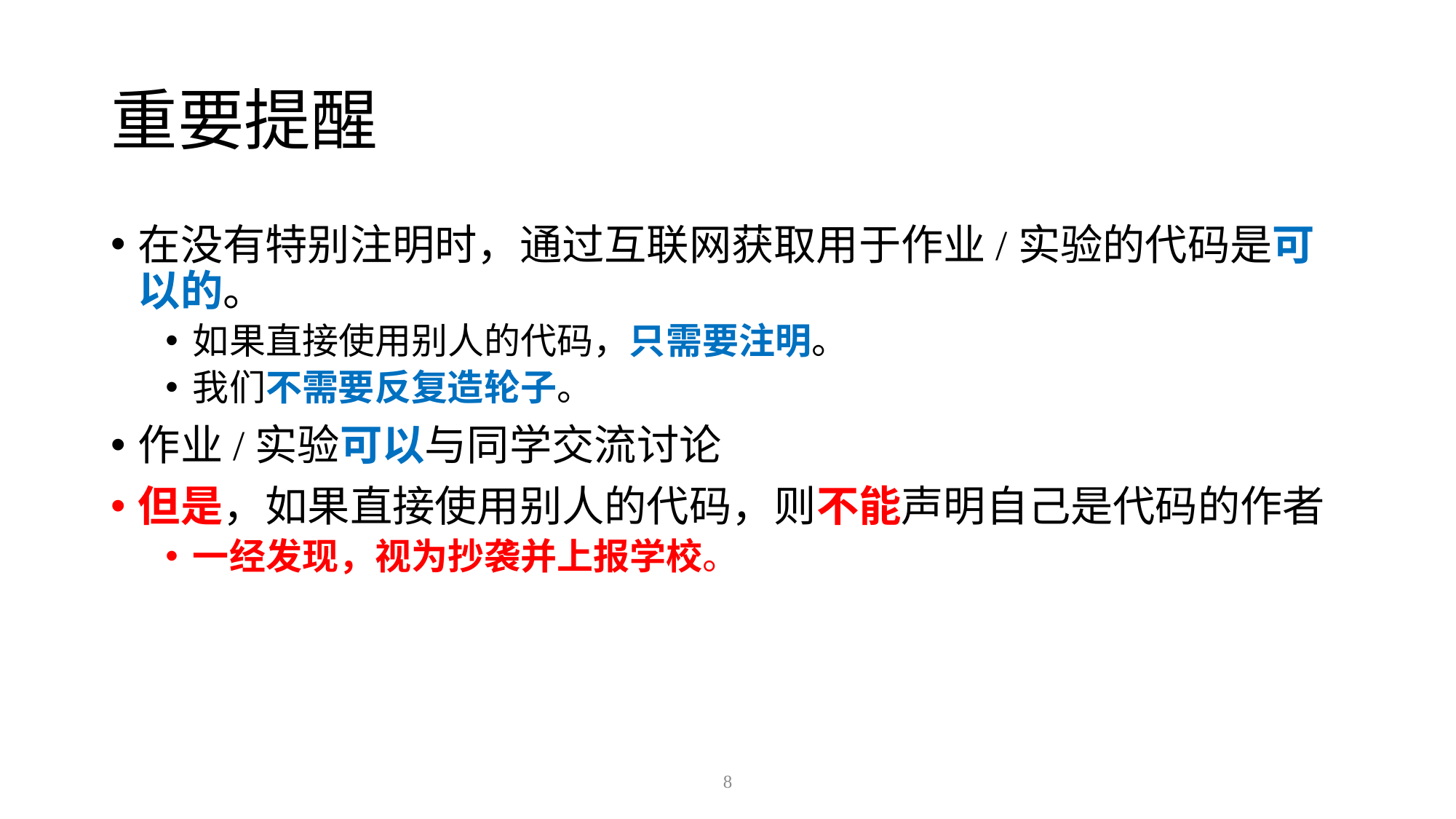

# 重要提醒
在没有特别注明时，通过互联网获取用于作业/实验的代码是可以的。
如果直接使用别人的代码，只需要注明。
我们不需要反复造轮子。
作业/实验可以与同学交流讨论
但是，如果直接使用别人的代码，则不能声明自己是代码的作者
一经发现，视为抄袭并上报学校。
8